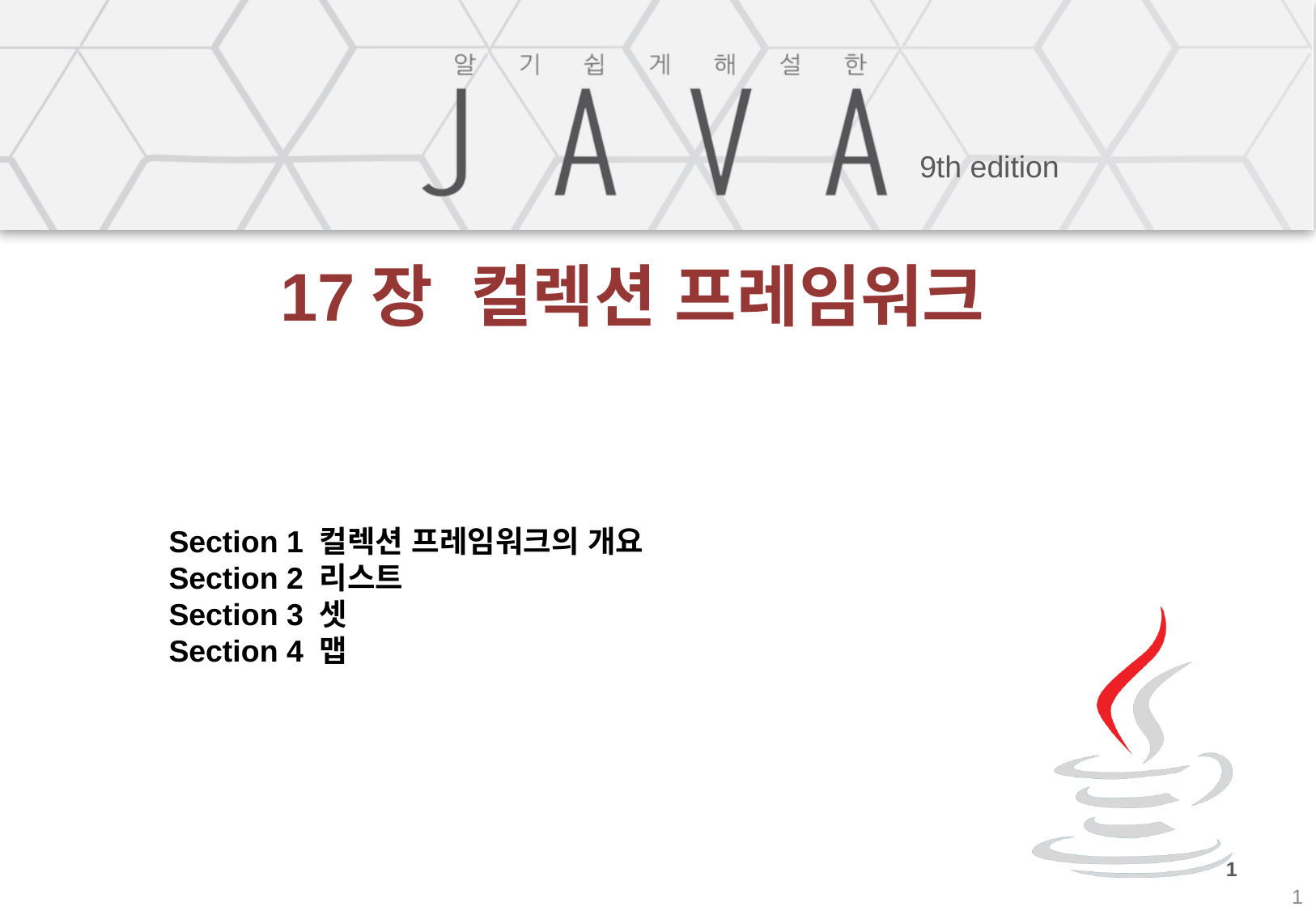

# 17장  컬렉션 프레임워크

Section 1 컬렉션 프레임워크의 개요
Section 2 리스트
Section 3 셋
Section 4 맵
1
1